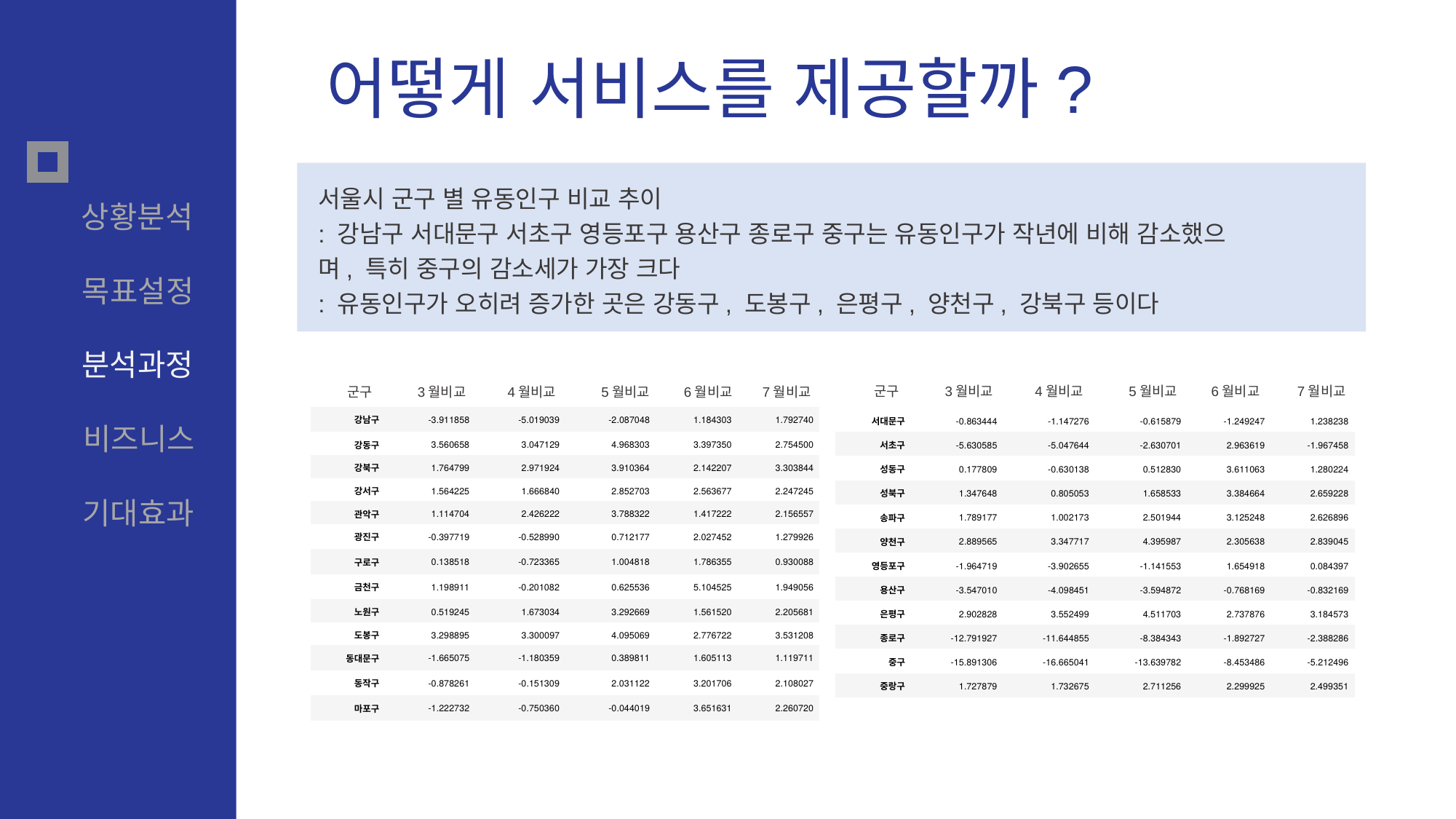

어떻게 서비스를 제공할까?

서울시 군구 별 유동인구 비교 추이
: 강남구 서대문구 서초구 영등포구 용산구 종로구 중구는 유동인구가 작년에 비해 감소했으며, 특히 중구의 감소세가 가장 크다
: 유동인구가 오히려 증가한 곳은 강동구, 도봉구, 은평구, 양천구, 강북구 등이다

상황분석
목표설정
분석과정
비즈니스
기대효과

    군구           3월비교          4월비교           5월비교        6월비교         7월비교

     군구           3월비교          4월비교           5월비교        6월비교       7월비교
| 강남구 | -3.911858 | -5.019039 | -2.087048 | 1.184303 | 1.792740 |
| --- | --- | --- | --- | --- | --- |
| 강동구 | 3.560658 | 3.047129 | 4.968303 | 3.397350 | 2.754500 |
| 강북구 | 1.764799 | 2.971924 | 3.910364 | 2.142207 | 3.303844 |
| 강서구 | 1.564225 | 1.666840 | 2.852703 | 2.563677 | 2.247245 |
| 관악구 | 1.114704 | 2.426222 | 3.788322 | 1.417222 | 2.156557 |
| 광진구 | -0.397719 | -0.528990 | 0.712177 | 2.027452 | 1.279926 |
| 구로구 | 0.138518 | -0.723365 | 1.004818 | 1.786355 | 0.930088 |
| 금천구 | 1.198911 | -0.201082 | 0.625536 | 5.104525 | 1.949056 |
| 노원구 | 0.519245 | 1.673034 | 3.292669 | 1.561520 | 2.205681 |
| 도봉구 | 3.298895 | 3.300097 | 4.095069 | 2.776722 | 3.531208 |
| 동대문구 | -1.665075 | -1.180359 | 0.389811 | 1.605113 | 1.119711 |
| 동작구 | -0.878261 | -0.151309 | 2.031122 | 3.201706 | 2.108027 |
| 마포구 | -1.222732 | -0.750360 | -0.044019 | 3.651631 | 2.260720 |
| 서대문구 | -0.863444 | -1.147276 | -0.615879 | -1.249247 | 1.238238 |
| --- | --- | --- | --- | --- | --- |
| 서초구 | -5.630585 | -5.047644 | -2.630701 | 2.963619 | -1.967458 |
| 성동구 | 0.177809 | -0.630138 | 0.512830 | 3.611063 | 1.280224 |
| 성북구 | 1.347648 | 0.805053 | 1.658533 | 3.384664 | 2.659228 |
| 송파구 | 1.789177 | 1.002173 | 2.501944 | 3.125248 | 2.626896 |
| 양천구 | 2.889565 | 3.347717 | 4.395987 | 2.305638 | 2.839045 |
| 영등포구 | -1.964719 | -3.902655 | -1.141553 | 1.654918 | 0.084397 |
| 용산구 | -3.547010 | -4.098451 | -3.594872 | -0.768169 | -0.832169 |
| 은평구 | 2.902828 | 3.552499 | 4.511703 | 2.737876 | 3.184573 |
| 종로구 | -12.791927 | -11.644855 | -8.384343 | -1.892727 | -2.388286 |
| 중구 | -15.891306 | -16.665041 | -13.639782 | -8.453486 | -5.212496 |
| 중랑구 | 1.727879 | 1.732675 | 2.711256 | 2.299925 | 2.499351 |